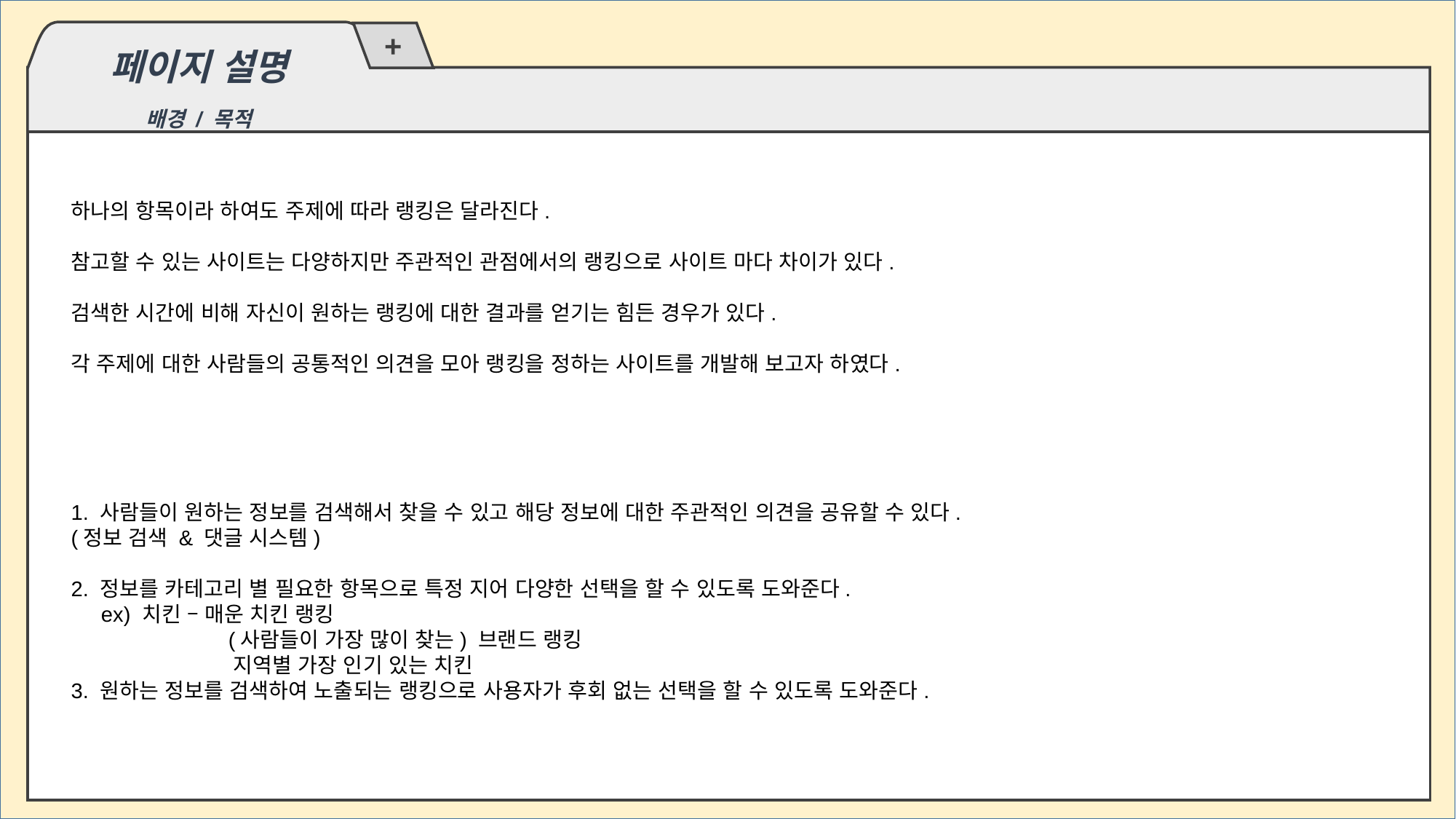

페이지 설명
배경 / 목적
하나의 항목이라 하여도 주제에 따라 랭킹은 달라진다.

참고할 수 있는 사이트는 다양하지만 주관적인 관점에서의 랭킹으로 사이트 마다 차이가 있다.

검색한 시간에 비해 자신이 원하는 랭킹에 대한 결과를 얻기는 힘든 경우가 있다.

각 주제에 대한 사람들의 공통적인 의견을 모아 랭킹을 정하는 사이트를 개발해 보고자 하였다.

1. 사람들이 원하는 정보를 검색해서 찾을 수 있고 해당 정보에 대한 주관적인 의견을 공유할 수 있다.
(정보 검색 & 댓글 시스템)

2. 정보를 카테고리 별 필요한 항목으로 특정 지어 다양한 선택을 할 수 있도록 도와준다.
     ex) 치킨 – 매운 치킨 랭킹
	        (사람들이 가장 많이 찾는) 브랜드 랭킹
	        지역별 가장 인기 있는 치킨
3. 원하는 정보를 검색하여 노출되는 랭킹으로 사용자가 후회 없는 선택을 할 수 있도록 도와준다.